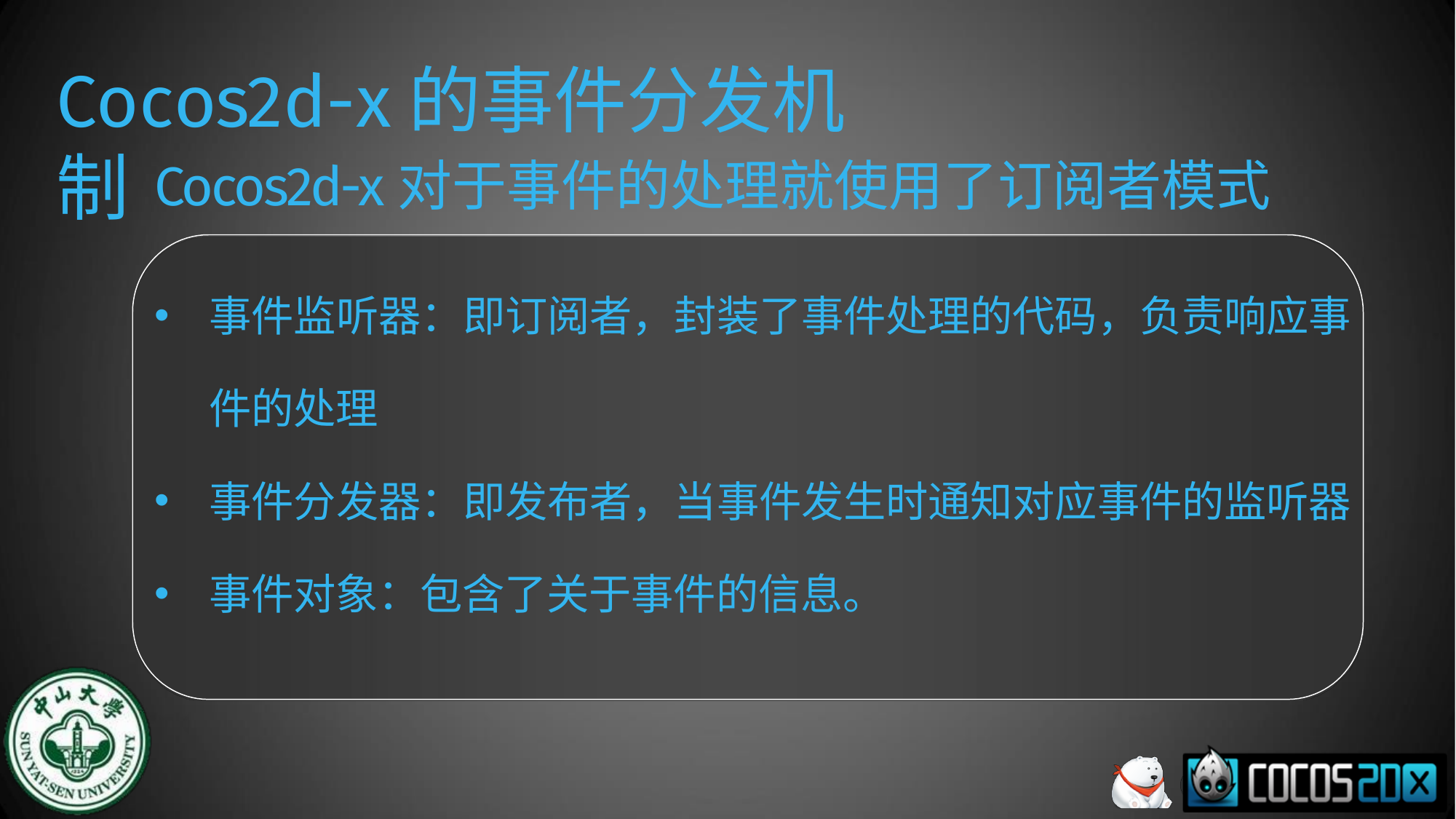

# Cocos2d-x的事件分发机制
Cocos2d-x对于事件的处理就使用了订阅者模式
事件监听器：即订阅者，封装了事件处理的代码，负责响应事 件的处理
事件分发器：即发布者，当事件发生时通知对应事件的监听器
事件对象：包含了关于事件的信息。